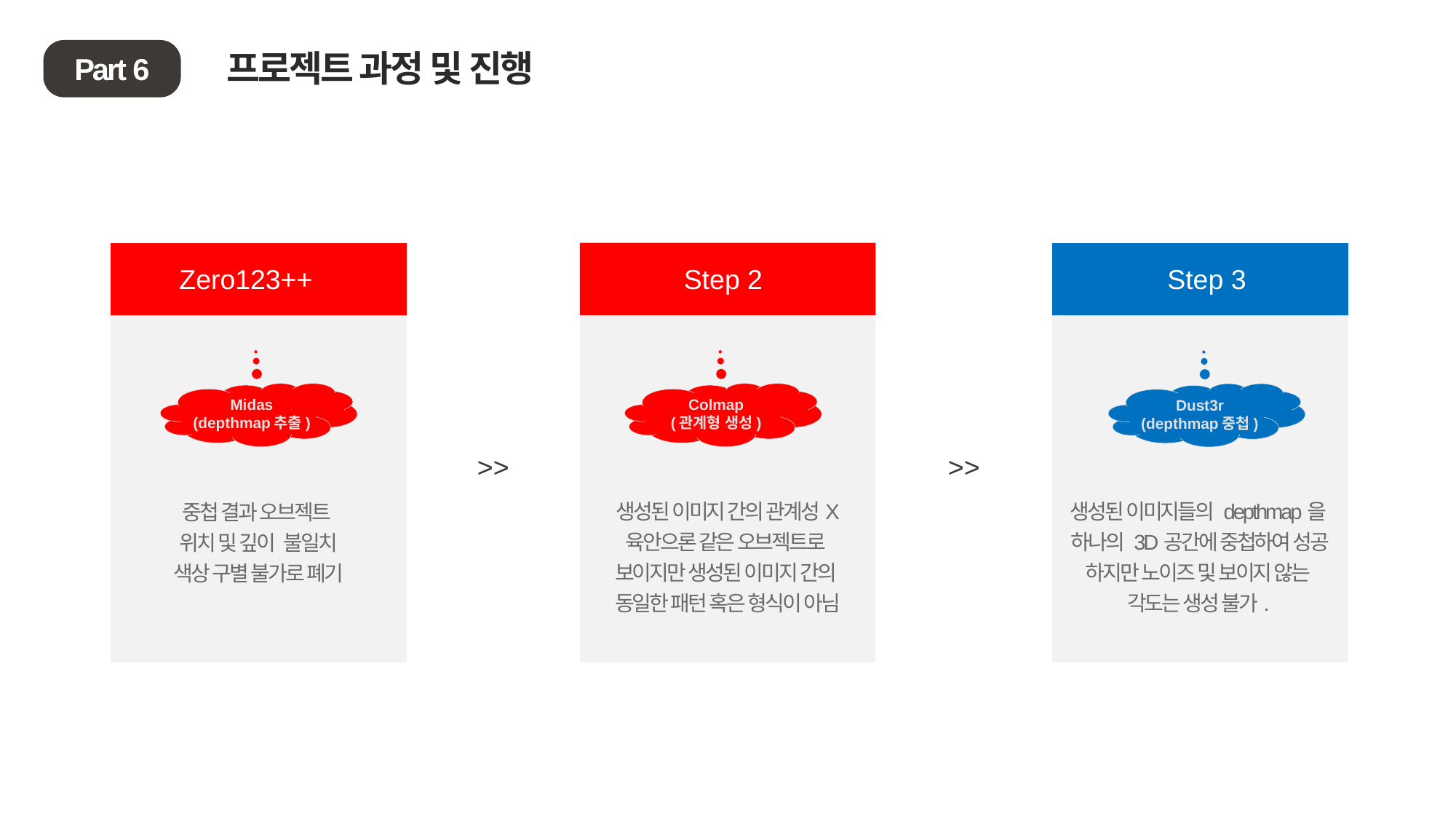

프로젝트 과정 및 진행
Part 6

Step 2
Zero123++
Step 3
Midas
(depthmap추출)
Colmap
(관계형 생성)
Dust3r
(depthmap중첩)
>>
>>
생성된 이미지들의 depthmap을
하나의 3D공간에 중첩하여 성공
하지만 노이즈 및 보이지 않는
각도는 생성 불가.
생성된 이미지 간의 관계성X
육안으론 같은 오브젝트로
보이지만 생성된 이미지 간의
동일한 패턴 혹은 형식이 아님
중첩 결과 오브젝트
위치 및 깊이  불일치
색상 구별 불가로 폐기